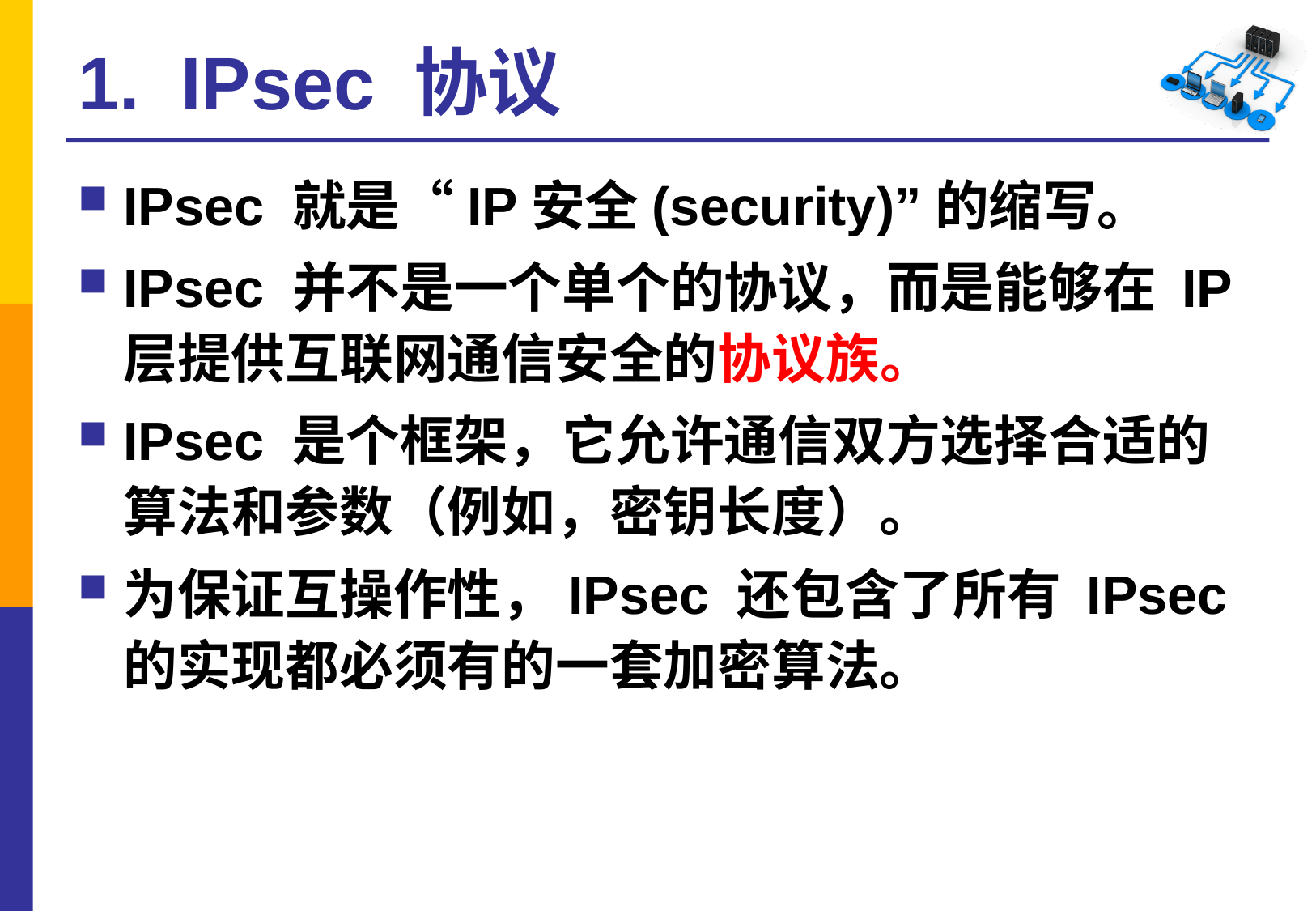

# 1.  IPsec 协议
IPsec 就是“IP安全(security)”的缩写。
IPsec 并不是一个单个的协议，而是能够在 IP 层提供互联网通信安全的协议族。
IPsec 是个框架，它允许通信双方选择合适的算法和参数（例如，密钥长度）。
为保证互操作性，IPsec 还包含了所有 IPsec 的实现都必须有的一套加密算法。